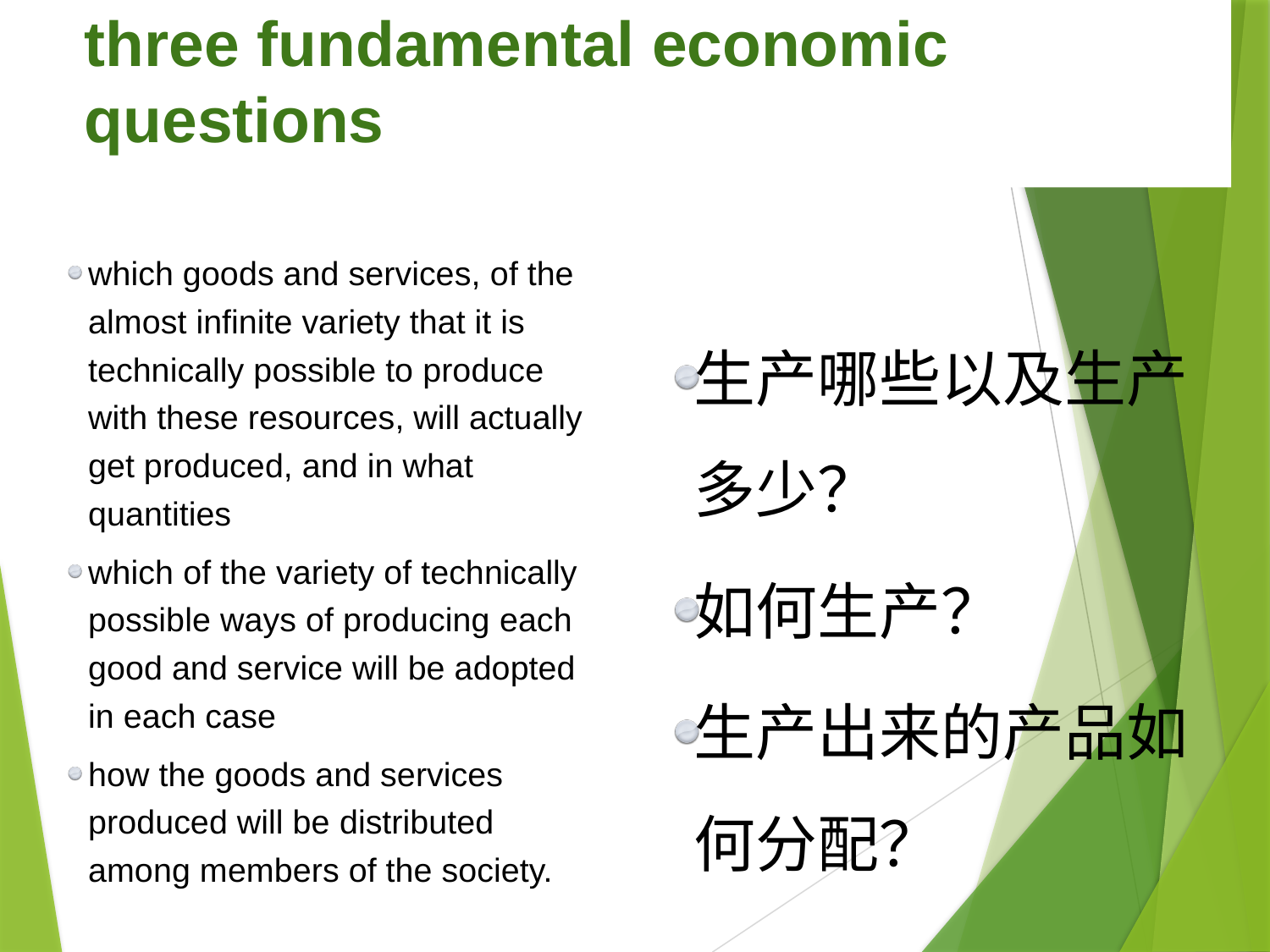

# three fundamental economic questions
which goods and services, of the almost infinite variety that it is technically possible to produce with these resources, will actually get produced, and in what quantities
which of the variety of technically possible ways of producing each good and service will be adopted in each case
how the goods and services produced will be distributed among members of the society.

生产哪些以及生产多少？
如何生产？
生产出来的产品如何分配？